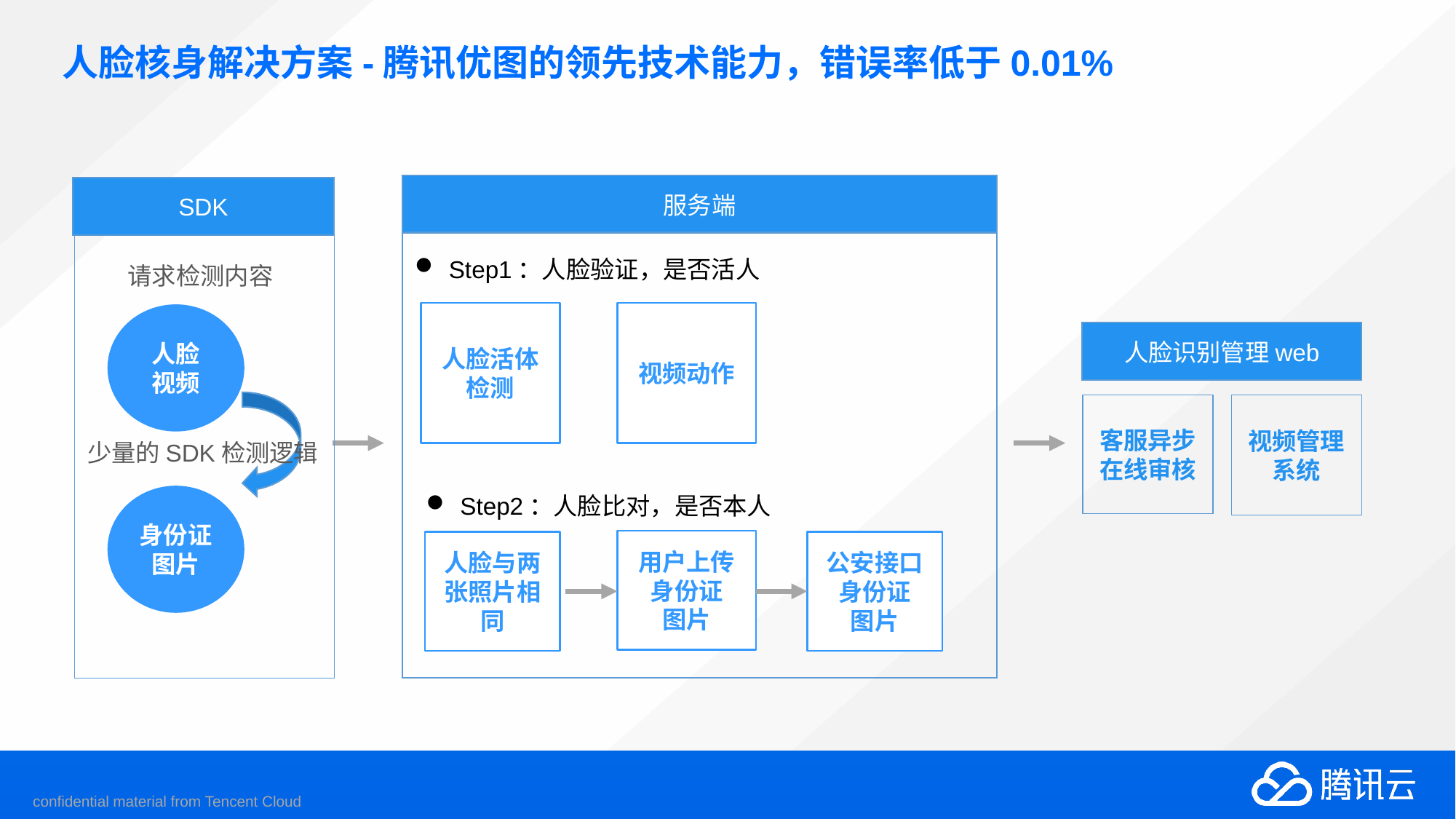

# 人脸核身解决方案-腾讯优图的领先技术能力，错误率低于0.01%
服务端
SDK

Step1：人脸验证，是否活人
请求检测内容
人脸活体检测
视频动作
人脸
视频
人脸识别管理web
客服异步在线审核
视频管理系统

少量的SDK检测逻辑
身份证图片
Step2：人脸比对，是否本人
用户上传身份证
图片
公安接口身份证
图片
人脸与两张照片相同